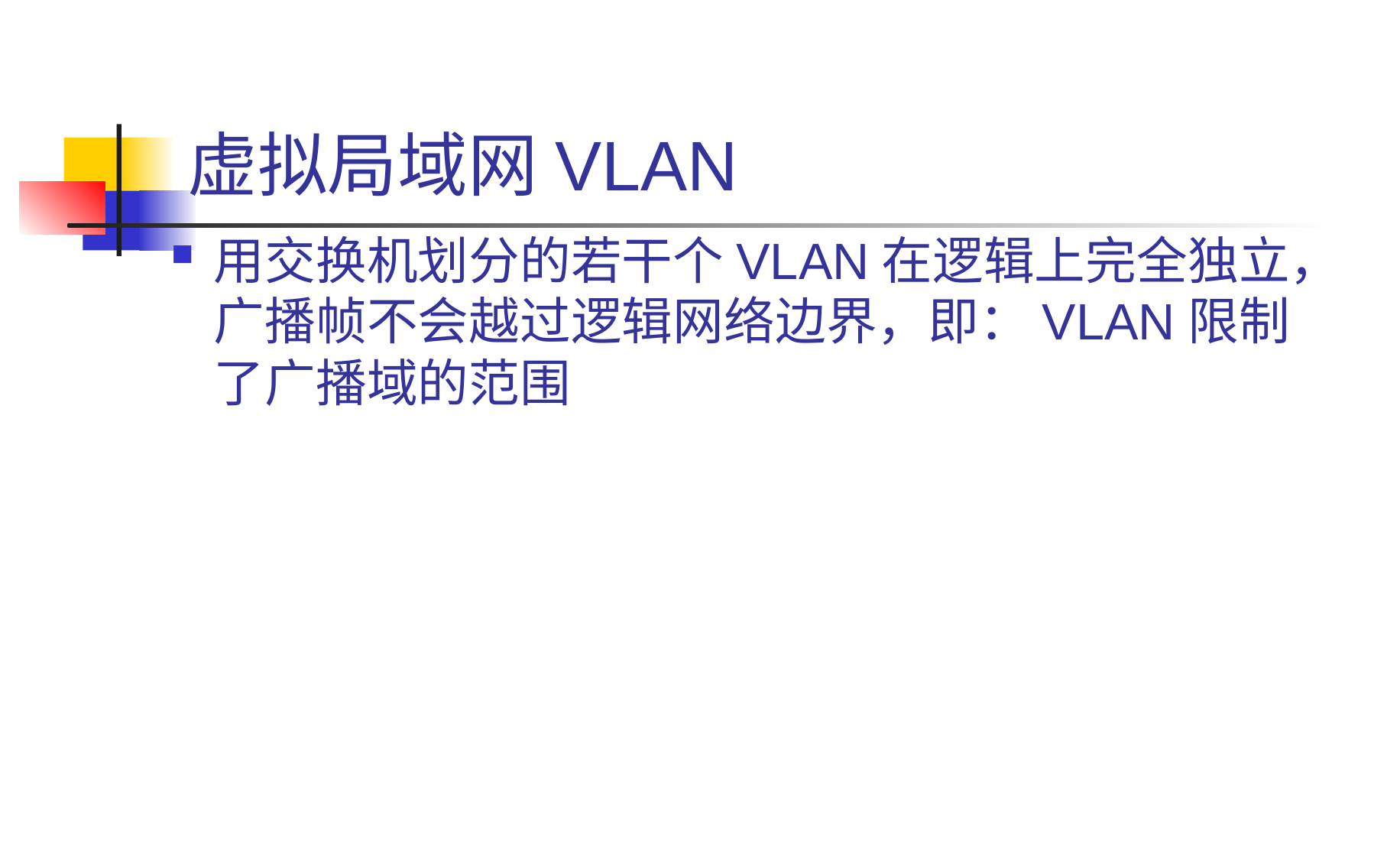

# 虚拟局域网VLAN
用交换机划分的若干个VLAN在逻辑上完全独立，广播帧不会越过逻辑网络边界，即：VLAN限制了广播域的范围